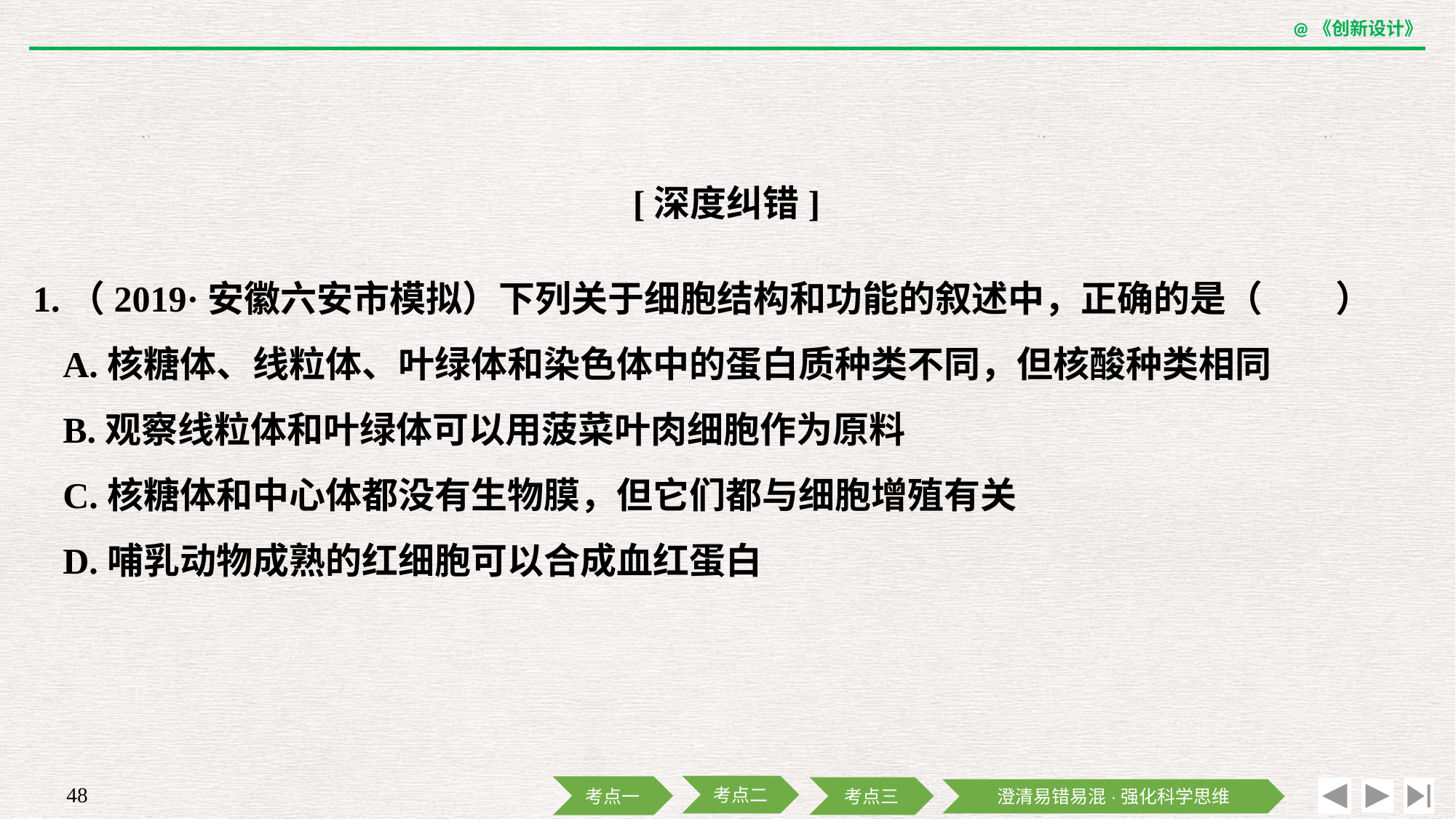

[深度纠错]
1.（2019·安徽六安市模拟）下列关于细胞结构和功能的叙述中，正确的是（　　）
A.核糖体、线粒体、叶绿体和染色体中的蛋白质种类不同，但核酸种类相同
B.观察线粒体和叶绿体可以用菠菜叶肉细胞作为原料
C.核糖体和中心体都没有生物膜，但它们都与细胞增殖有关
D.哺乳动物成熟的红细胞可以合成血红蛋白